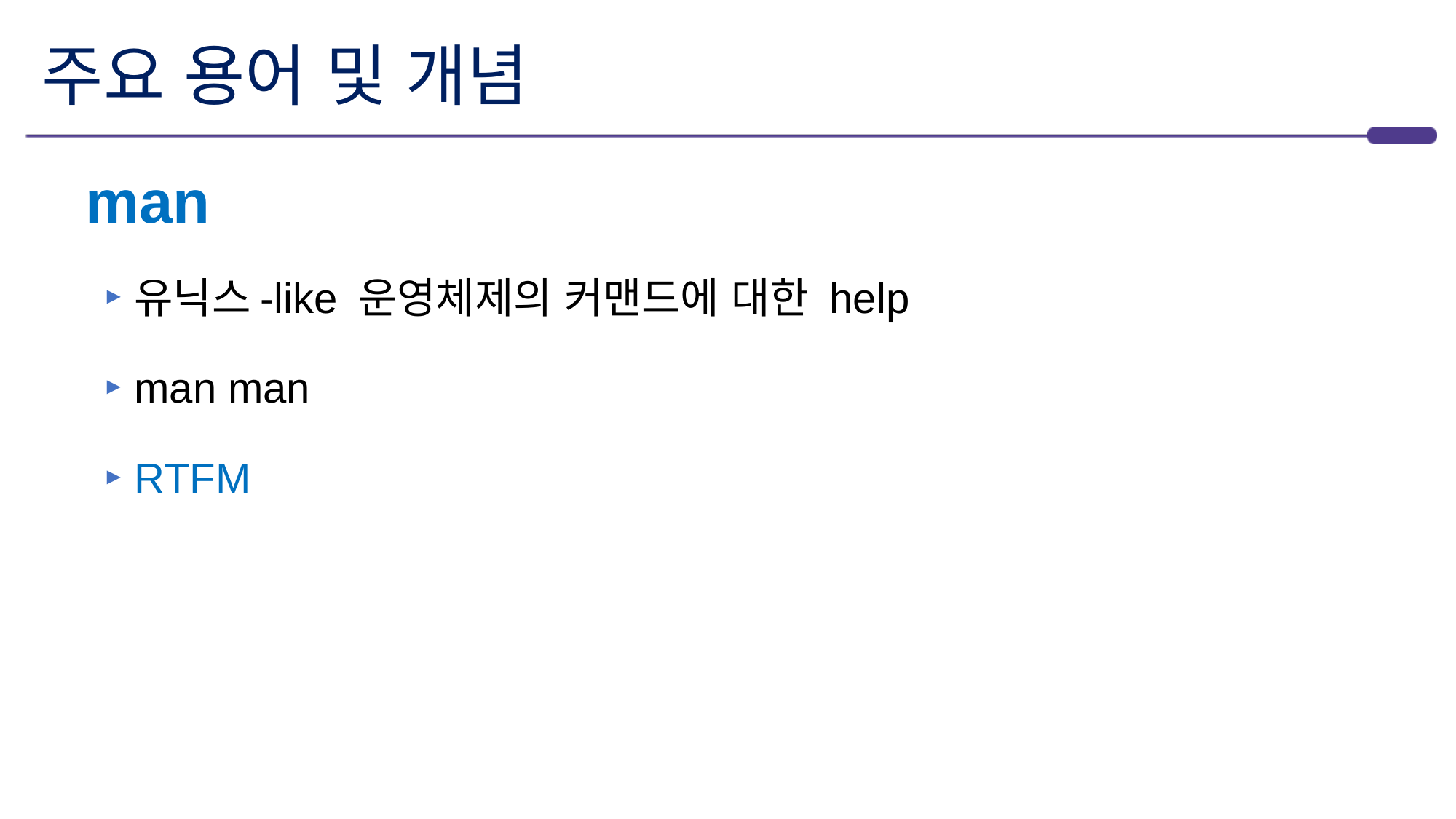

# 주요 용어 및 개념
man
유닉스-like 운영체제의 커맨드에 대한 help
man man
RTFM